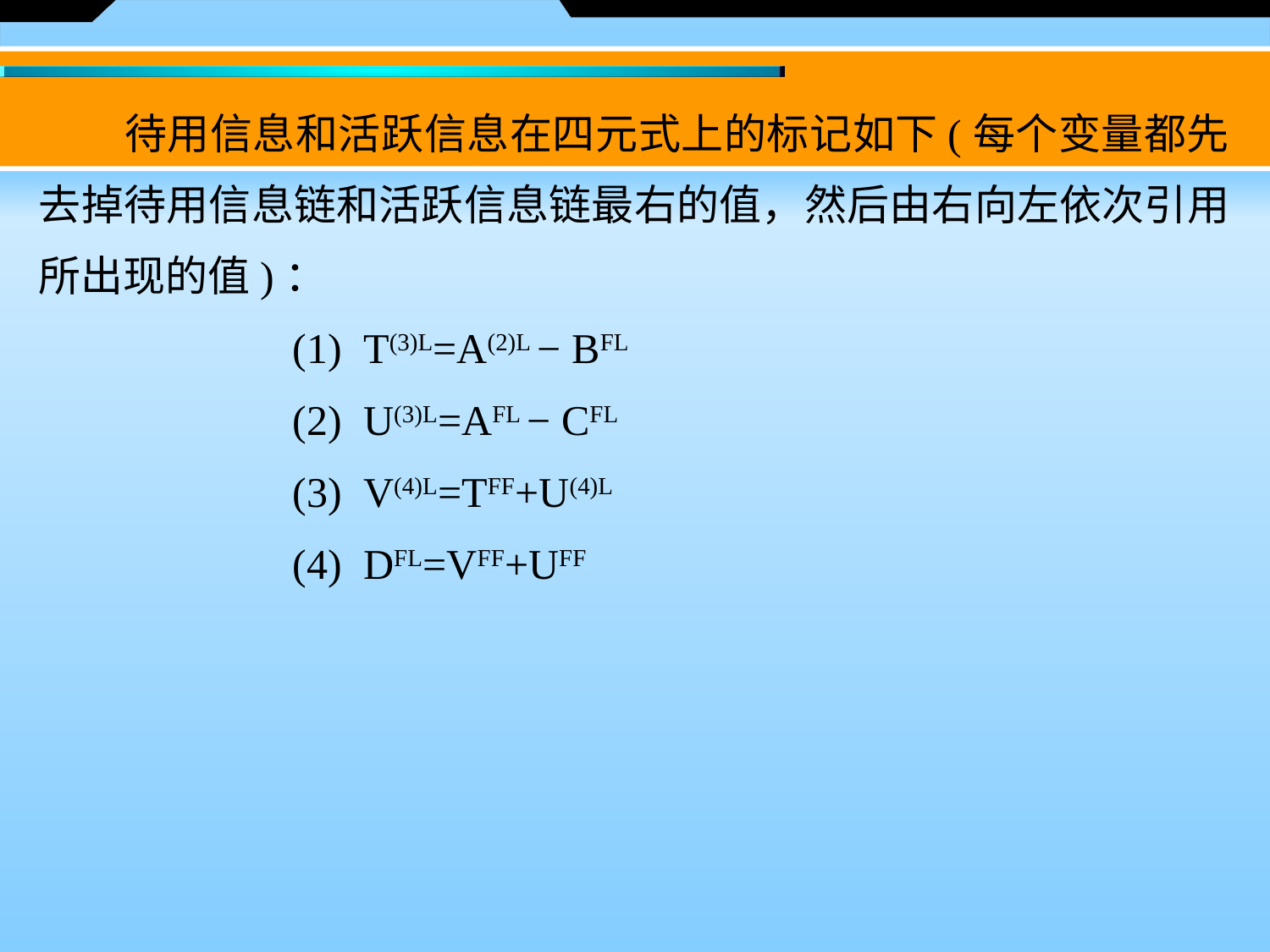

待用信息和活跃信息在四元式上的标记如下(每个变量都先去掉待用信息链和活跃信息链最右的值，然后由右向左依次引用所出现的值)：
(1)  T(3)L=A(2)L − BFL
(2)  U(3)L=AFL − CFL
(3)  V(4)L=TFF+U(4)L
(4)  DFL=VFF+UFF